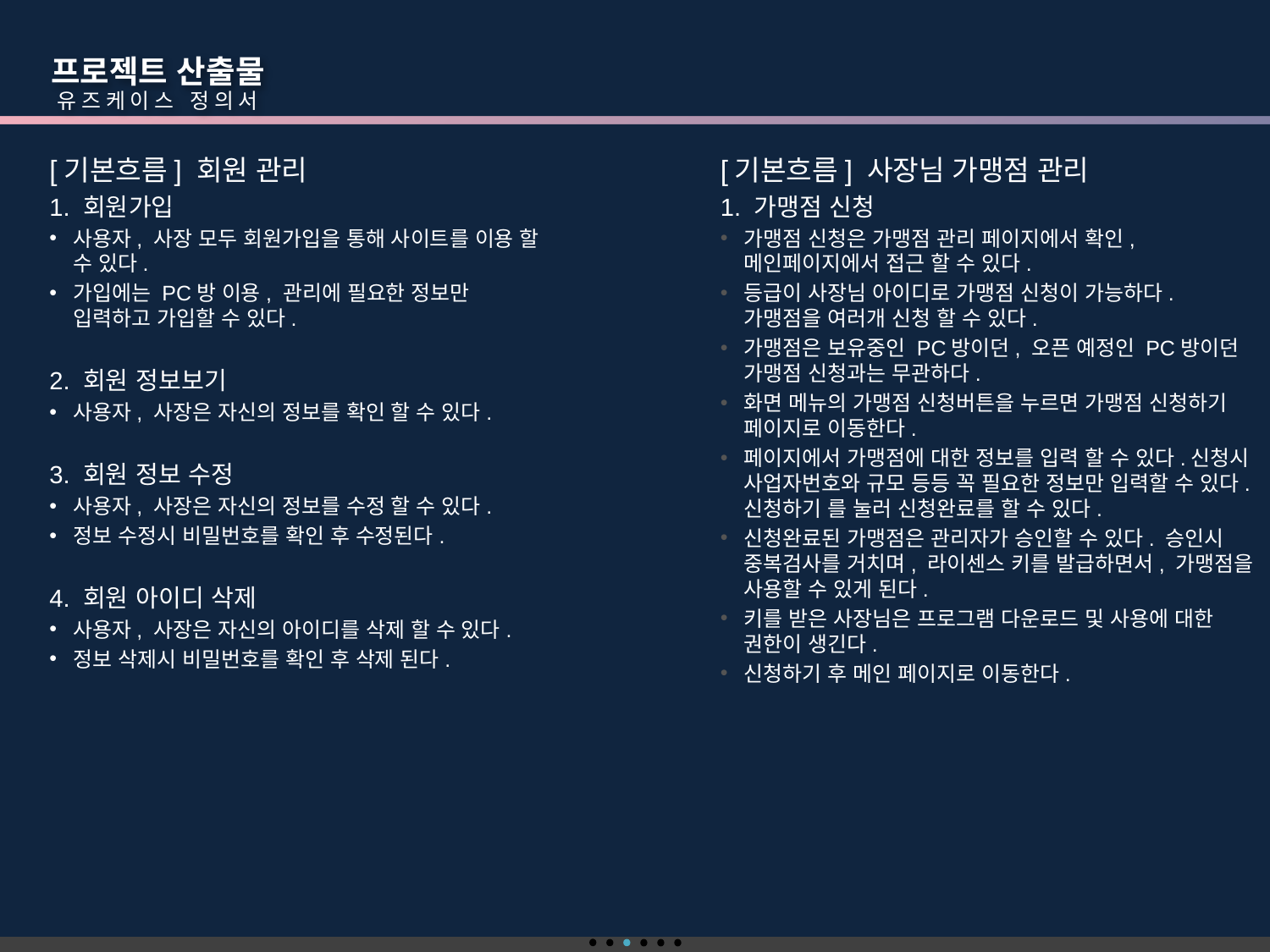

프로젝트 산출물
 유즈케이스 정의서
[기본흐름] 사장님 가맹점 관리
1. 가맹점 신청
가맹점 신청은 가맹점 관리 페이지에서 확인, 메인페이지에서 접근 할 수 있다.
등급이 사장님 아이디로 가맹점 신청이 가능하다. 가맹점을 여러개 신청 할 수 있다.
가맹점은 보유중인 PC방이던, 오픈 예정인 PC방이던 가맹점 신청과는 무관하다.
화면 메뉴의 가맹점 신청버튼을 누르면 가맹점 신청하기 페이지로 이동한다.
페이지에서 가맹점에 대한 정보를 입력 할 수 있다.신청시 사업자번호와 규모 등등 꼭 필요한 정보만 입력할 수 있다. 신청하기 를 눌러 신청완료를 할 수 있다.
신청완료된 가맹점은 관리자가 승인할 수 있다. 승인시 중복검사를 거치며, 라이센스 키를 발급하면서, 가맹점을 사용할 수 있게 된다.
키를 받은 사장님은 프로그램 다운로드 및 사용에 대한 권한이 생긴다.
신청하기 후 메인 페이지로 이동한다.

[기본흐름] 회원 관리
1. 회원가입
사용자, 사장 모두 회원가입을 통해 사이트를 이용 할 수 있다.
가입에는 PC방 이용, 관리에 필요한 정보만 입력하고 가입할 수 있다.

2. 회원 정보보기
사용자, 사장은 자신의 정보를 확인 할 수 있다.

3. 회원 정보 수정
사용자, 사장은 자신의 정보를 수정 할 수 있다.
정보 수정시 비밀번호를 확인 후 수정된다.

4. 회원 아이디 삭제
사용자, 사장은 자신의 아이디를 삭제 할 수 있다.
정보 삭제시 비밀번호를 확인 후 삭제 된다.